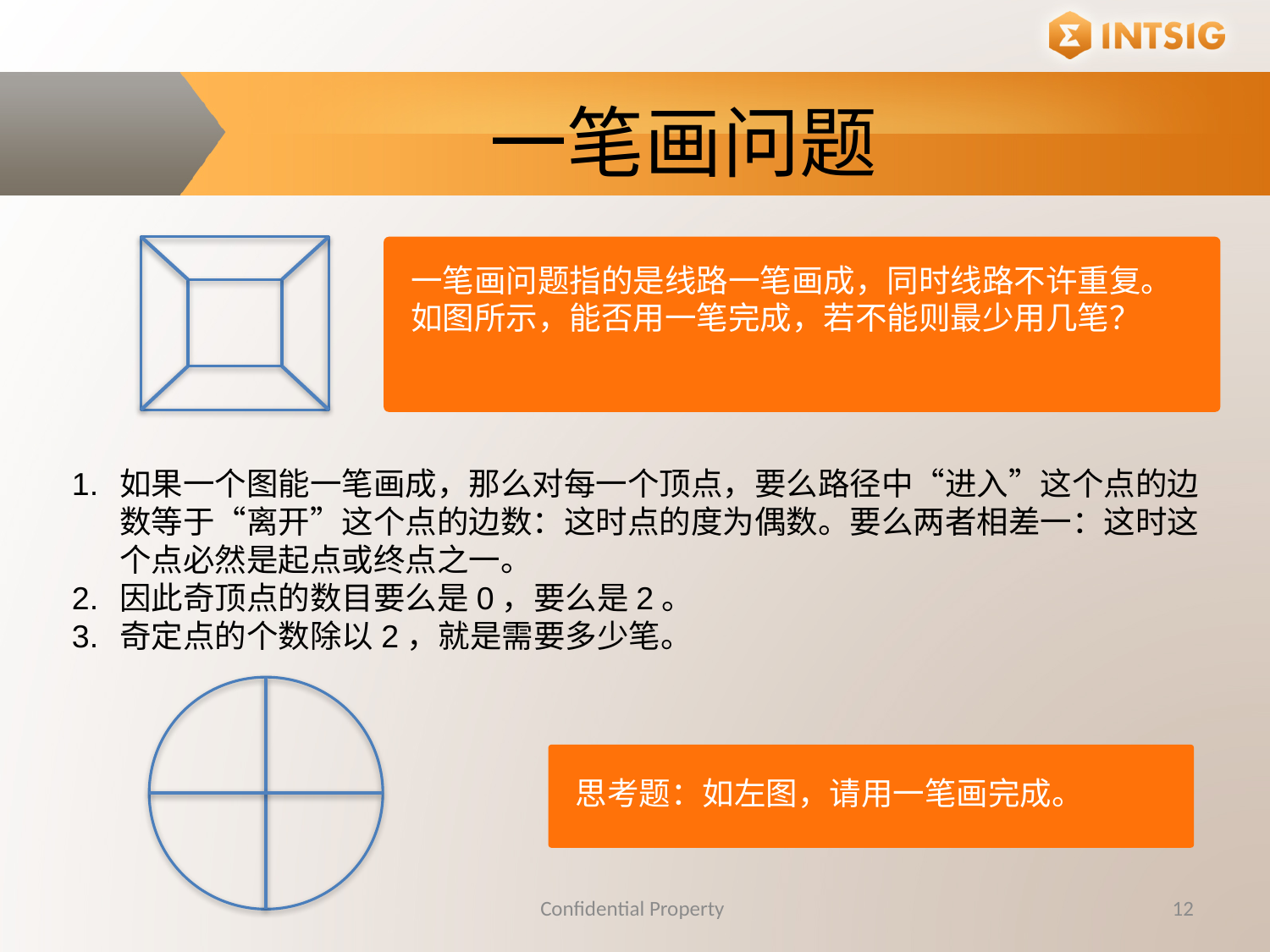

一笔画问题

一笔画问题指的是线路一笔画成，同时线路不许重复。如图所示，能否用一笔完成，若不能则最少用几笔？
如果一个图能一笔画成，那么对每一个顶点，要么路径中“进入”这个点的边数等于“离开”这个点的边数：这时点的度为偶数。要么两者相差一：这时这个点必然是起点或终点之一。
因此奇顶点的数目要么是0，要么是2。
奇定点的个数除以2，就是需要多少笔。

思考题：如左图，请用一笔画完成。
Confidential Property
12